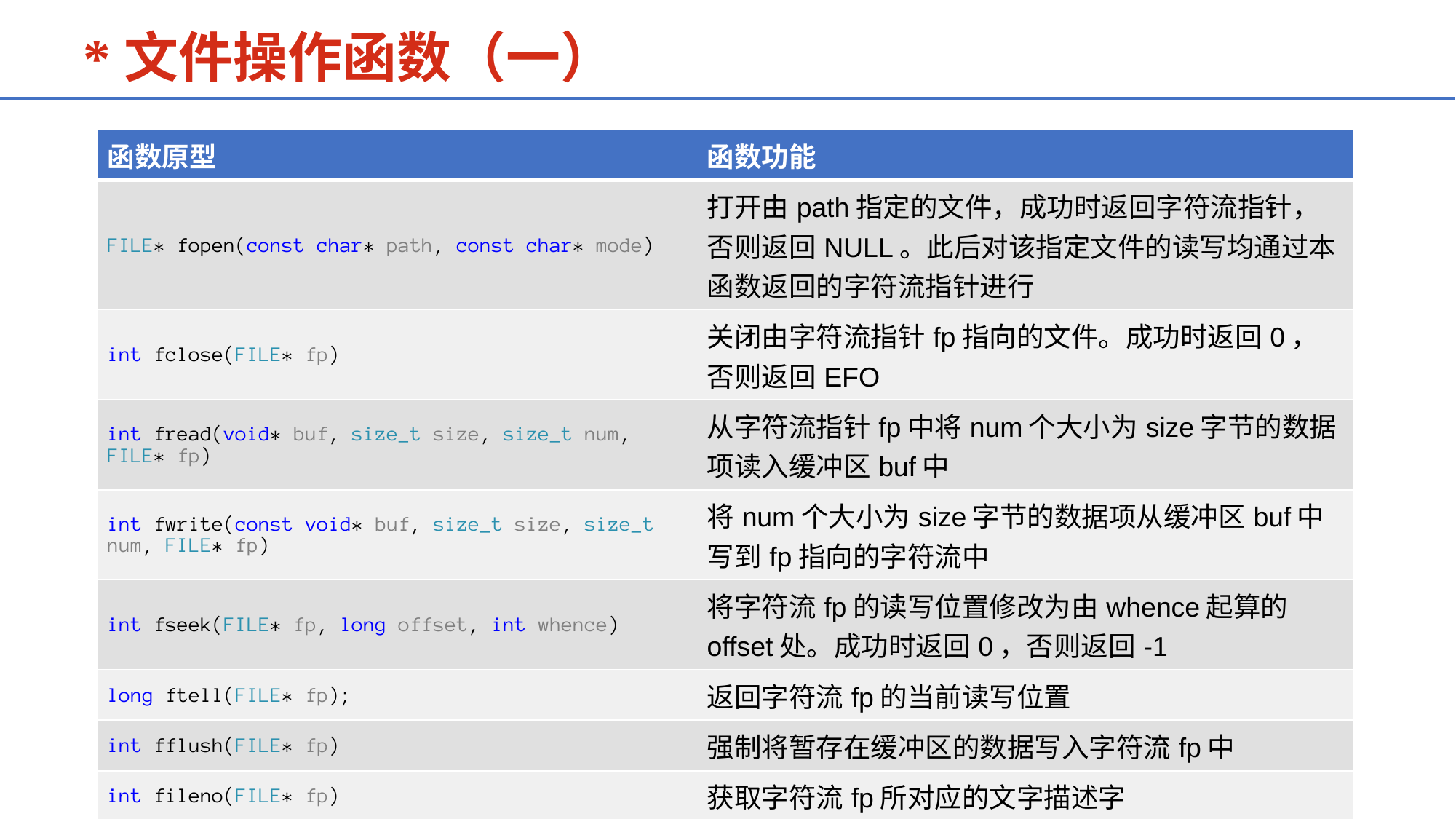

*文件操作函数（一）
| 函数原型 | 函数功能 |
| --- | --- |
| FILE\* fopen(const char\* path, const char\* mode) | 打开由path指定的文件，成功时返回字符流指针，否则返回NULL。此后对该指定文件的读写均通过本函数返回的字符流指针进行 |
| int fclose(FILE\* fp) | 关闭由字符流指针fp指向的文件。成功时返回0，否则返回EFO |
| int fread(void\* buf, size\_t size, size\_t num, FILE\* fp) | 从字符流指针fp中将num个大小为size字节的数据项读入缓冲区buf中 |
| int fwrite(const void\* buf, size\_t size, size\_t num, FILE\* fp) | 将num个大小为size字节的数据项从缓冲区buf中写到fp指向的字符流中 |
| int fseek(FILE\* fp, long offset, int whence) | 将字符流fp的读写位置修改为由whence起算的offset处。成功时返回0，否则返回-1 |
| long ftell(FILE\* fp); | 返回字符流fp的当前读写位置 |
| int fflush(FILE\* fp) | 强制将暂存在缓冲区的数据写入字符流fp中 |
| int fileno(FILE\* fp) | 获取字符流fp所对应的文字描述字 |
| int feof(FILE\* fp) | 检查字符流fp的结尾标记是否被设置 |